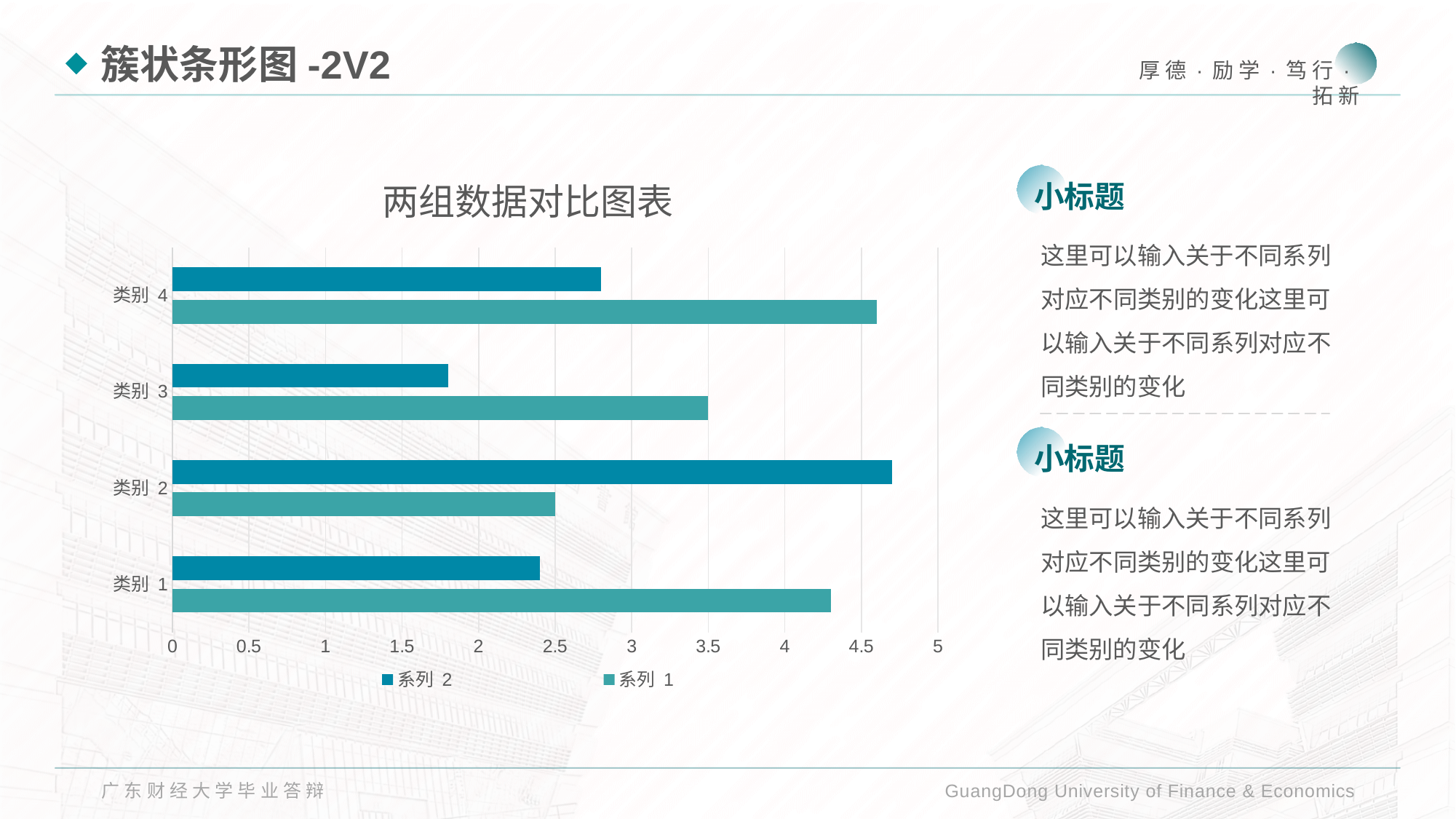

簇状条形图-2V2

### Chart: 两组数据对比图表

| Category | 系列 1 | 系列 2 |
|---|---|---|
| 类别 1 | 4.3 | 2.4 |
| 类别 2 | 2.5 | 4.7 |
| 类别 3 | 3.5 | 1.8 |
| 类别 4 | 4.6 | 2.8 |
小标题
这里可以输入关于不同系列对应不同类别的变化这里可以输入关于不同系列对应不同类别的变化

小标题
这里可以输入关于不同系列对应不同类别的变化这里可以输入关于不同系列对应不同类别的变化